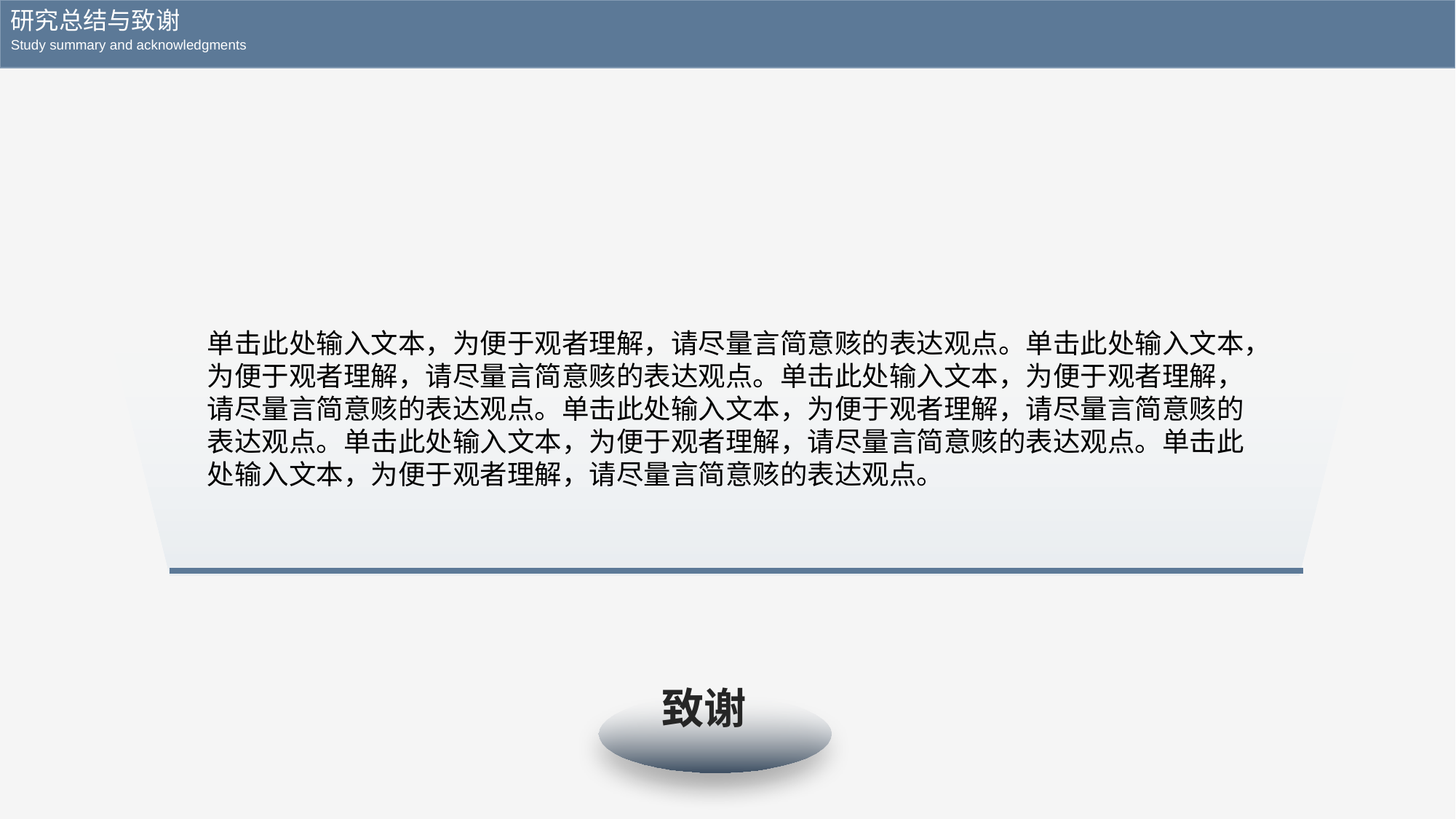

研究总结与致谢
Study summary and acknowledgments

单击此处输入文本，为便于观者理解，请尽量言简意赅的表达观点。单击此处输入文本，为便于观者理解，请尽量言简意赅的表达观点。单击此处输入文本，为便于观者理解，请尽量言简意赅的表达观点。单击此处输入文本，为便于观者理解，请尽量言简意赅的表达观点。单击此处输入文本，为便于观者理解，请尽量言简意赅的表达观点。单击此处输入文本，为便于观者理解，请尽量言简意赅的表达观点。
致谢